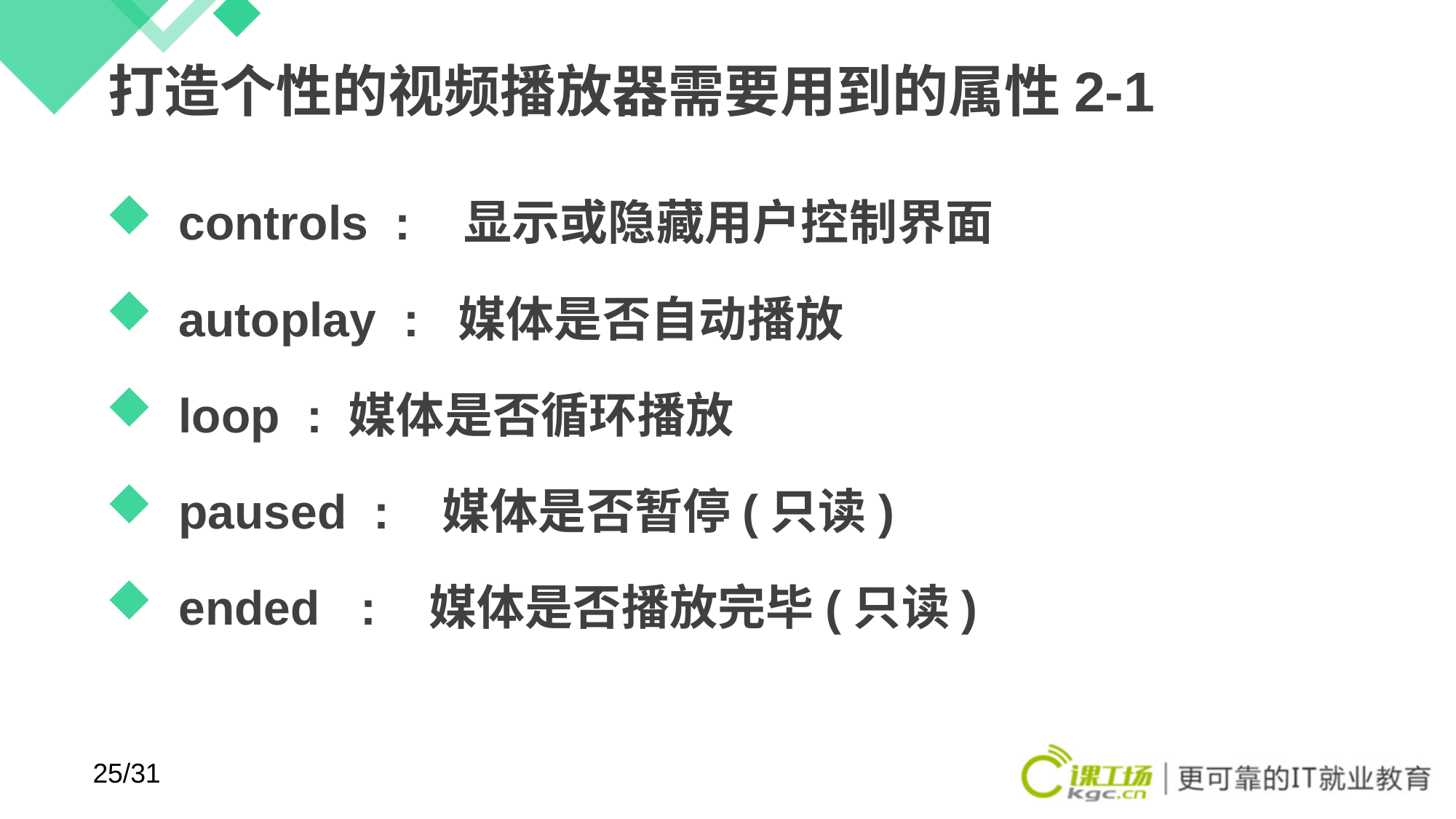

# 打造个性的视频播放器需要用到的属性2-1
controls  :   显示或隐藏用户控制界面
autoplay  :  媒体是否自动播放
loop  : 媒体是否循环播放
paused  :   媒体是否暂停(只读)
ended   :   媒体是否播放完毕(只读)